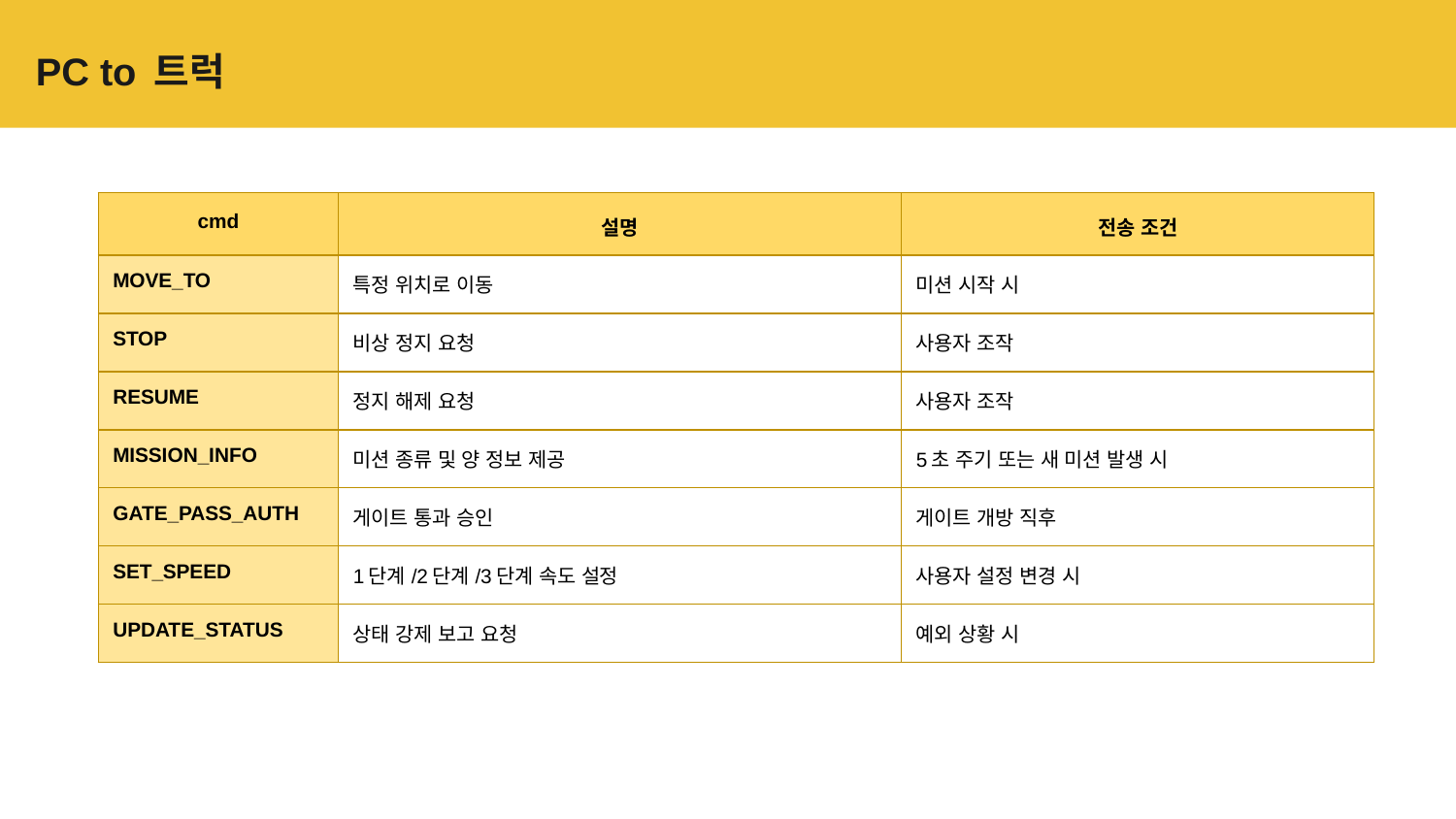

# PC to 트럭
| cmd | 설명 | 전송 조건 |
| --- | --- | --- |
| MOVE\_TO | 특정 위치로 이동 | 미션 시작 시 |
| STOP | 비상 정지 요청 | 사용자 조작 |
| RESUME | 정지 해제 요청 | 사용자 조작 |
| MISSION\_INFO | 미션 종류 및 양 정보 제공 | 5초 주기 또는 새 미션 발생 시 |
| GATE\_PASS\_AUTH | 게이트 통과 승인 | 게이트 개방 직후 |
| SET\_SPEED | 1단계/2단계/3단계 속도 설정 | 사용자 설정 변경 시 |
| UPDATE\_STATUS | 상태 강제 보고 요청 | 예외 상황 시 |